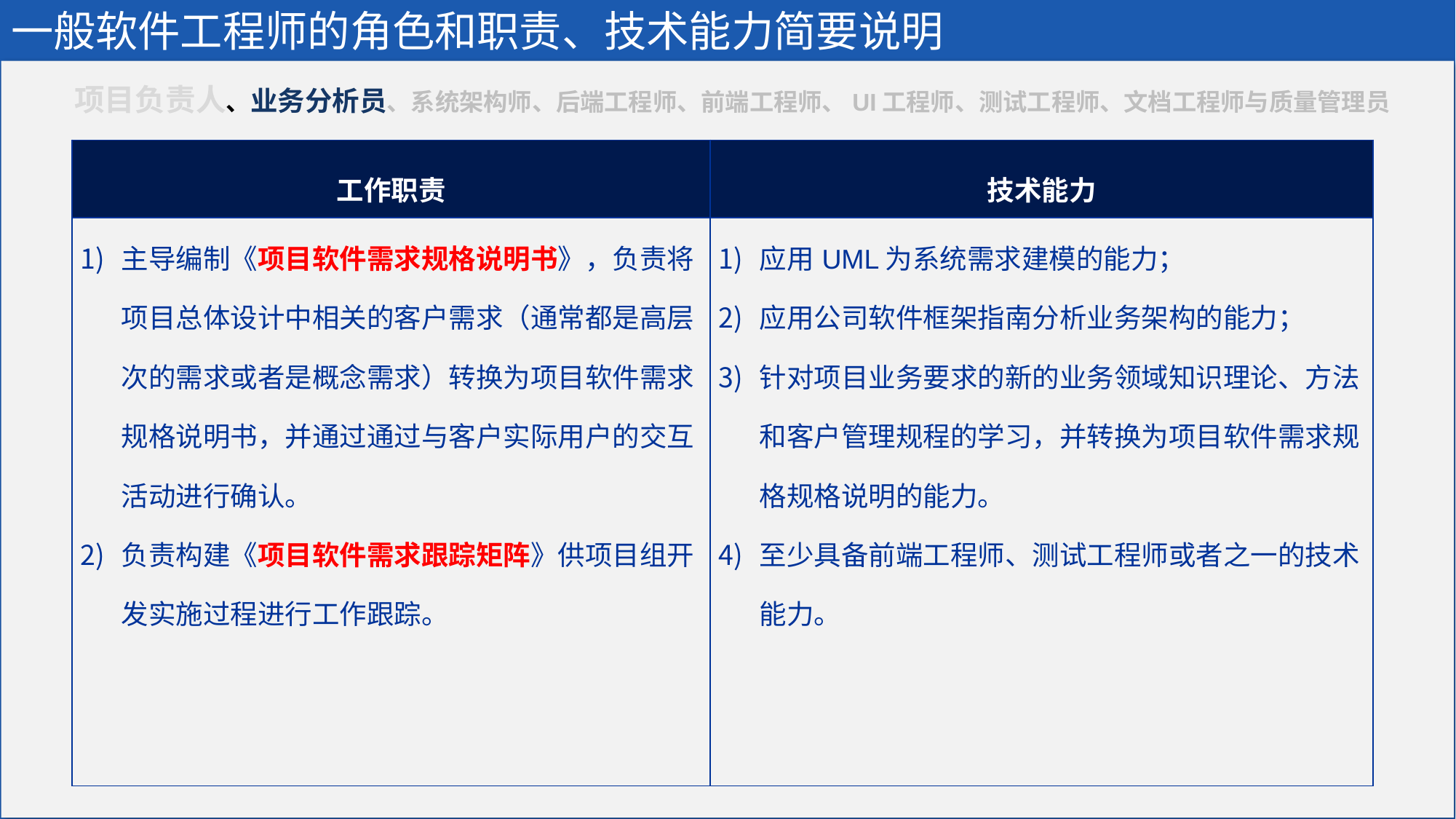

# 一般软件工程师的角色和职责、技术能力简要说明
项目负责人、业务分析员、系统架构师、后端工程师、前端工程师、UI工程师、测试工程师、文档工程师与质量管理员
| 工作职责 | 技术能力 |
| --- | --- |
| 主导编制《项目软件需求规格说明书》，负责将项目总体设计中相关的客户需求（通常都是高层次的需求或者是概念需求）转换为项目软件需求规格说明书，并通过通过与客户实际用户的交互活动进行确认。 负责构建《项目软件需求跟踪矩阵》供项目组开发实施过程进行工作跟踪。 | 应用UML为系统需求建模的能力； 应用公司软件框架指南分析业务架构的能力； 针对项目业务要求的新的业务领域知识理论、方法和客户管理规程的学习，并转换为项目软件需求规格规格说明的能力。 至少具备前端工程师、测试工程师或者之一的技术能力。 |